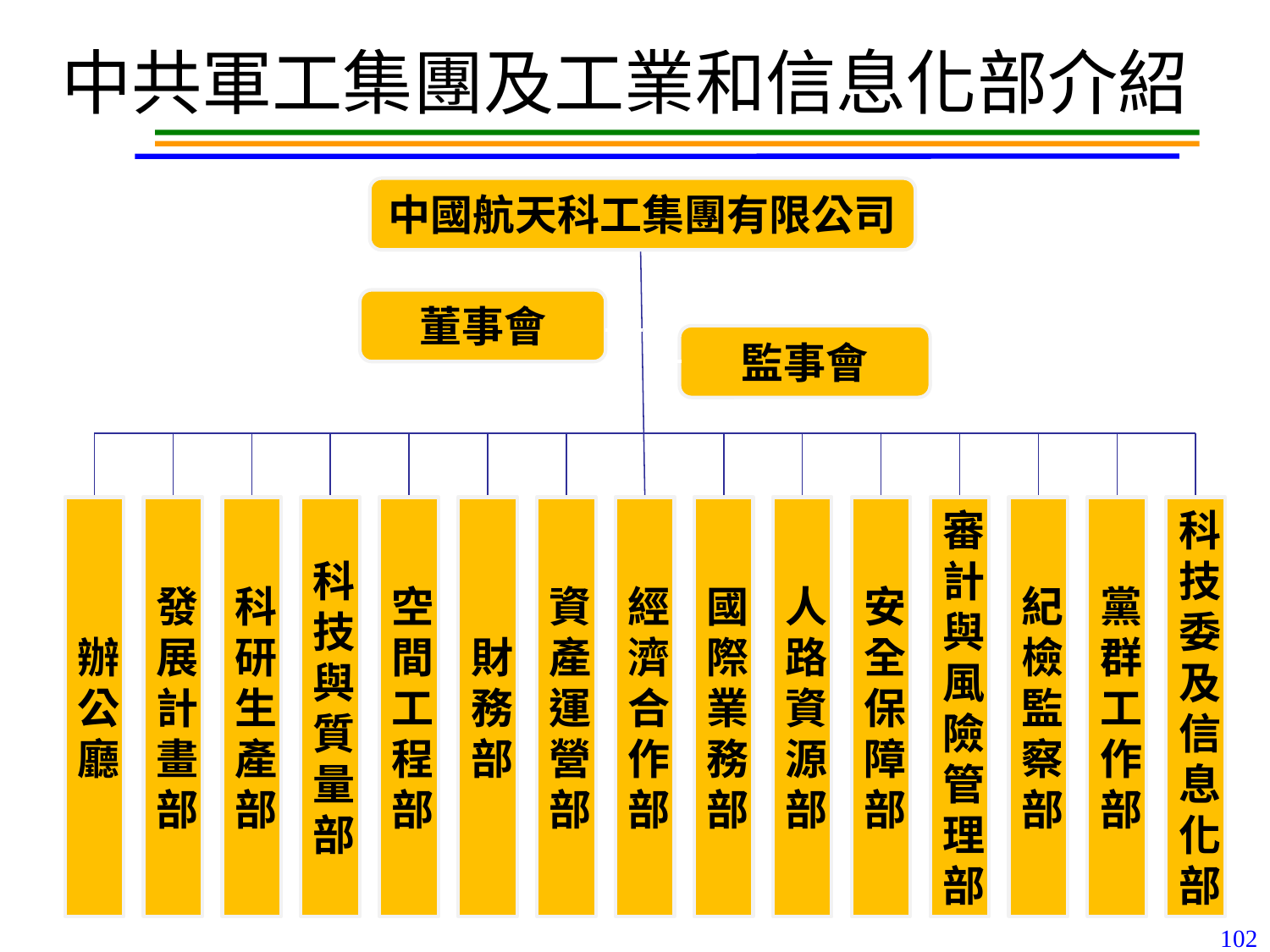

# 中共軍工集團及工業和信息化部介紹
中國航天科工集團有限公司
董事會
監事會
發展計畫部
科研生產部
科技與質量部
空間工程部
財務部
資產運營部
經濟合作部
國際業務部
人路資源部
安全保障部
紀檢監察部
黨群工作部
科技委及信息化部
審計與風險管理部
辦公廳
102